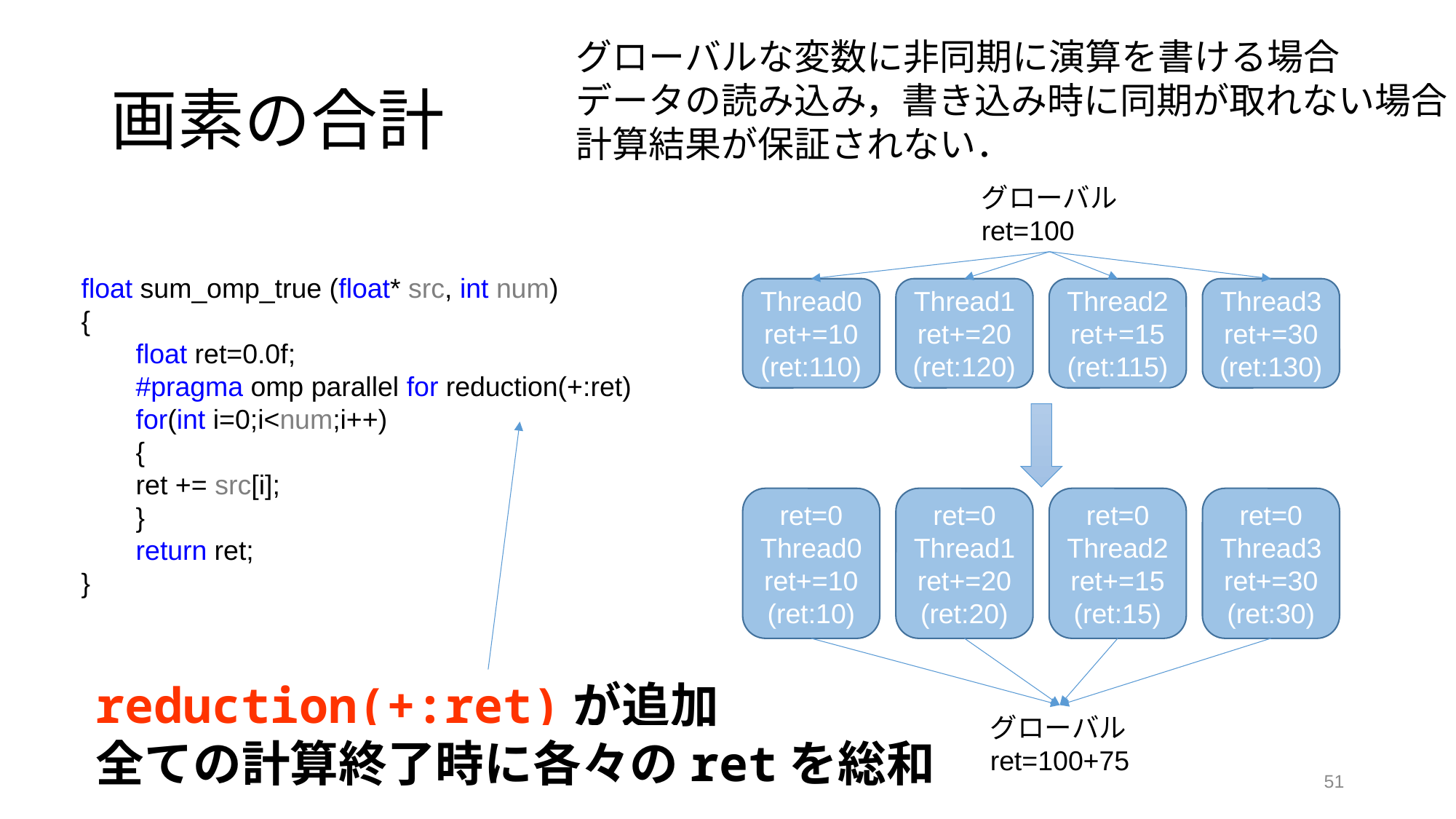

グローバルな変数に非同期に演算を書ける場合
データの読み込み，書き込み時に同期が取れない場合
計算結果が保証されない．
# 画素の合計
グローバル
ret=100
float sum_omp_true (float* src, int num)
{
float ret=0.0f;
#pragma omp parallel for reduction(+:ret)
for(int i=0;i<num;i++)
{
ret += src[i];
}
return ret;
}
Thread0
ret+=10
(ret:110)
Thread1
ret+=20
(ret:120)
Thread2
ret+=15
(ret:115)
Thread3
ret+=30
(ret:130)

ret=0
Thread0
ret+=10
(ret:10)
ret=0
Thread1
ret+=20
(ret:20)
ret=0
Thread2
ret+=15
(ret:15)
ret=0
Thread3
ret+=30
(ret:30)
reduction(+:ret)が追加
全ての計算終了時に各々のretを総和
グローバル
ret=100+75
51